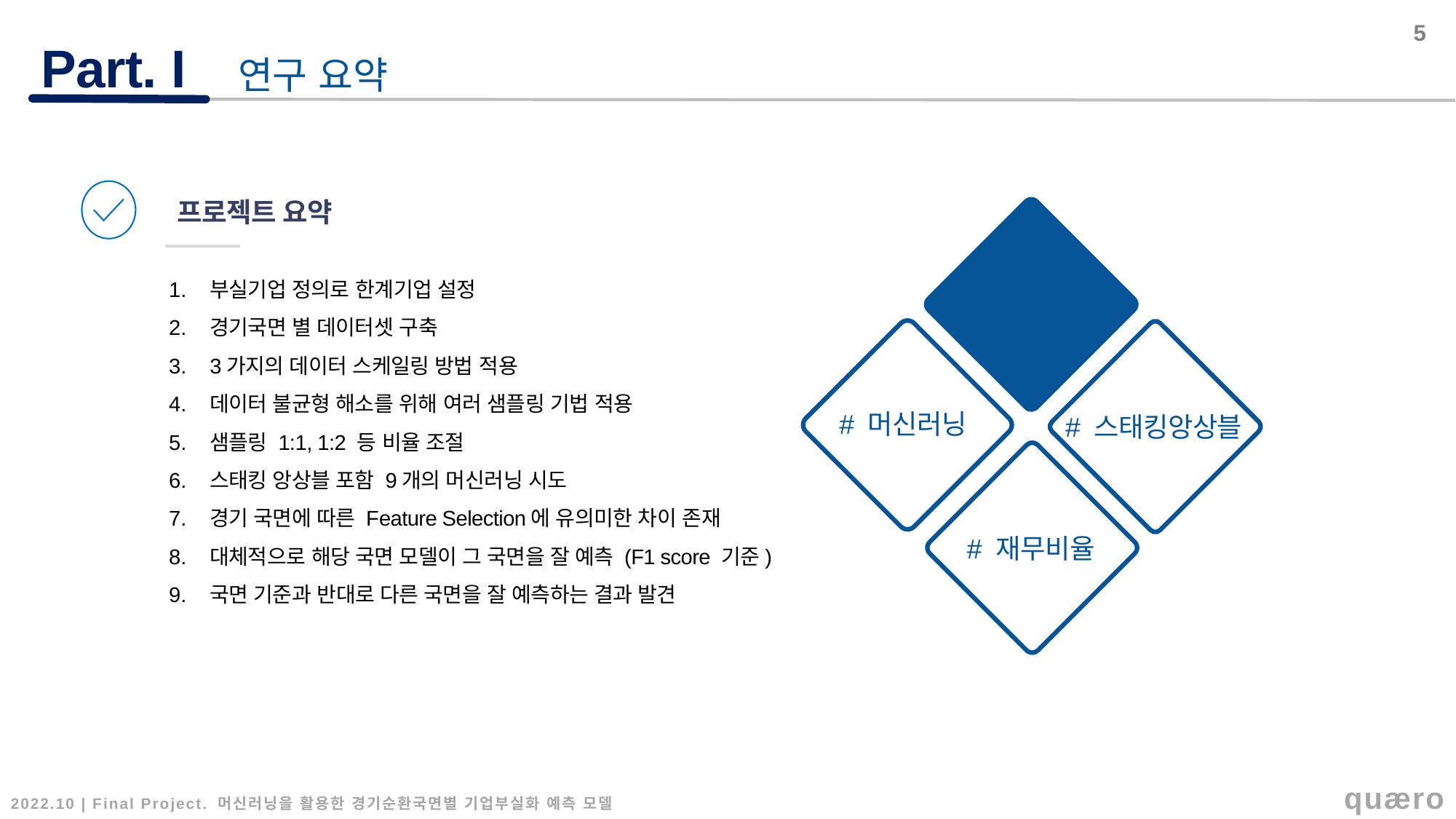

5
연구 요약

프로젝트 요약
부실기업 정의로 한계기업 설정
경기국면 별 데이터셋 구축
3가지의 데이터 스케일링 방법 적용
데이터 불균형 해소를 위해 여러 샘플링 기법 적용
샘플링 1:1, 1:2 등 비율 조절
스태킹 앙상블 포함 9개의 머신러닝 시도
경기 국면에 따른 Feature Selection에 유의미한 차이 존재
대체적으로 해당 국면 모델이 그 국면을 잘 예측 (F1 score 기준)
국면 기준과 반대로 다른 국면을 잘 예측하는 결과 발견

# 경기국면

# 머신러닝

# 스태킹앙상블

# 재무비율